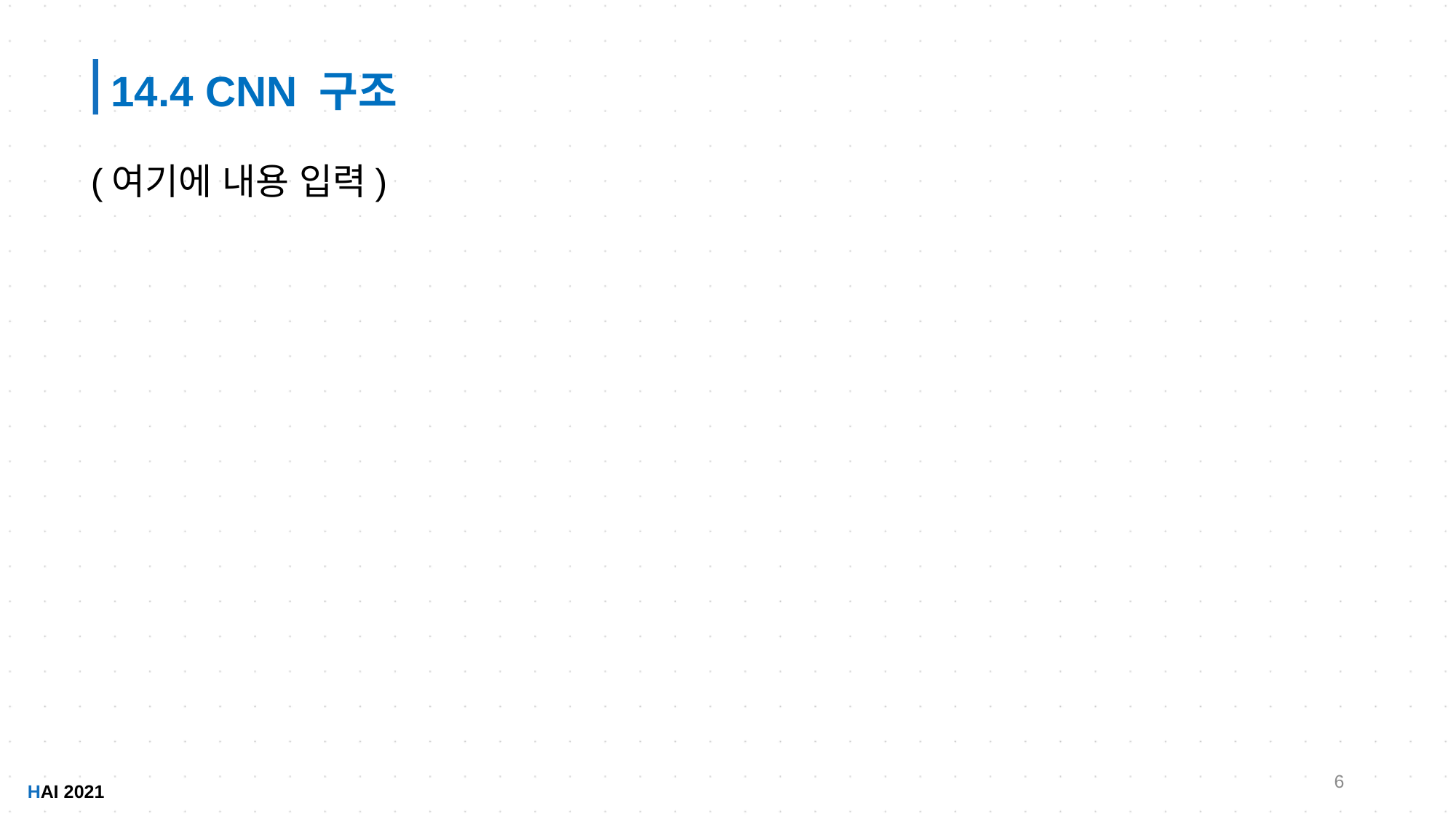

14.4 CNN 구조
(여기에 내용 입력)
6
HAI 2021